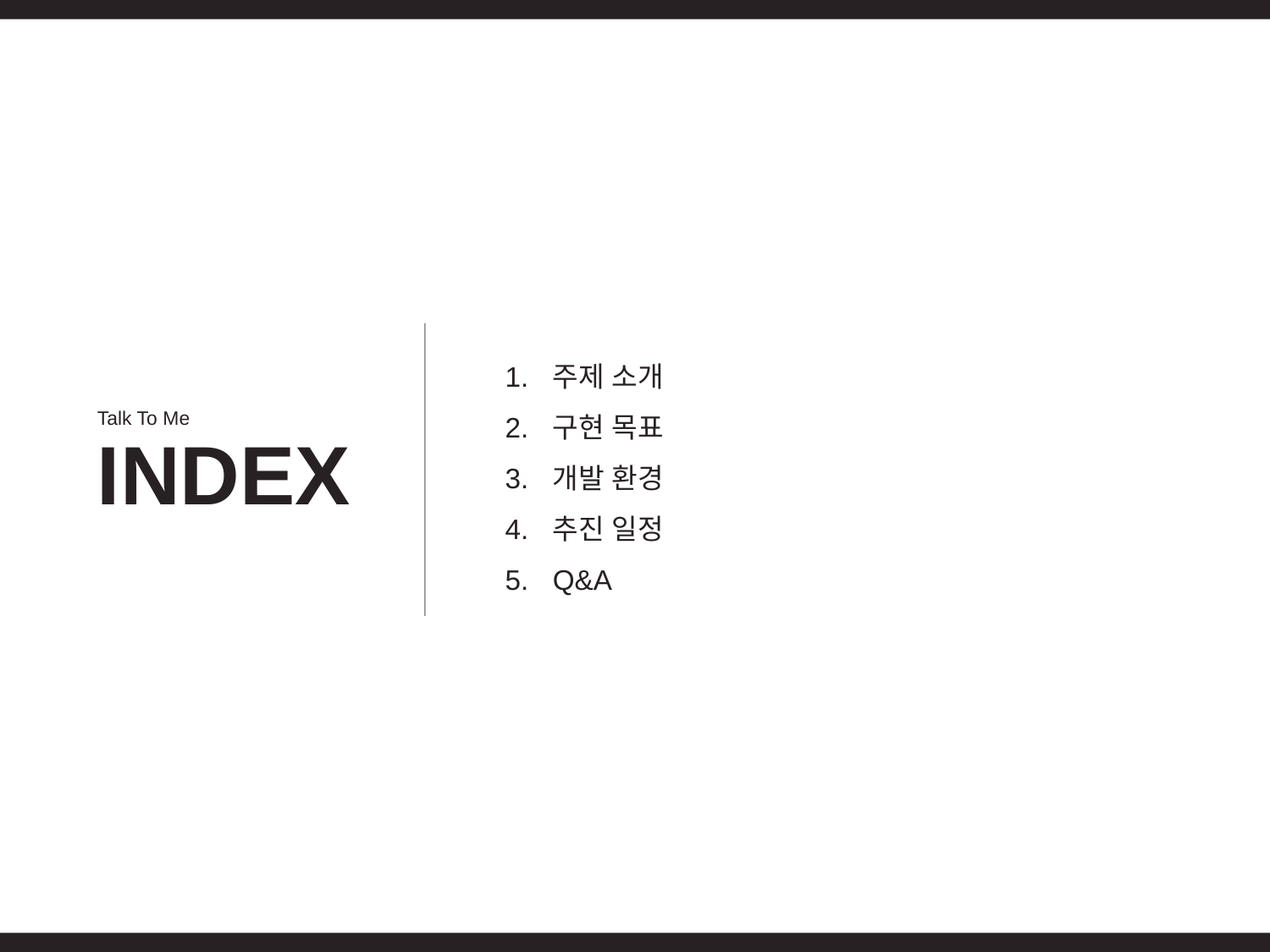

주제 소개
구현 목표
개발 환경
추진 일정
Q&A
Talk To Me
INDEX